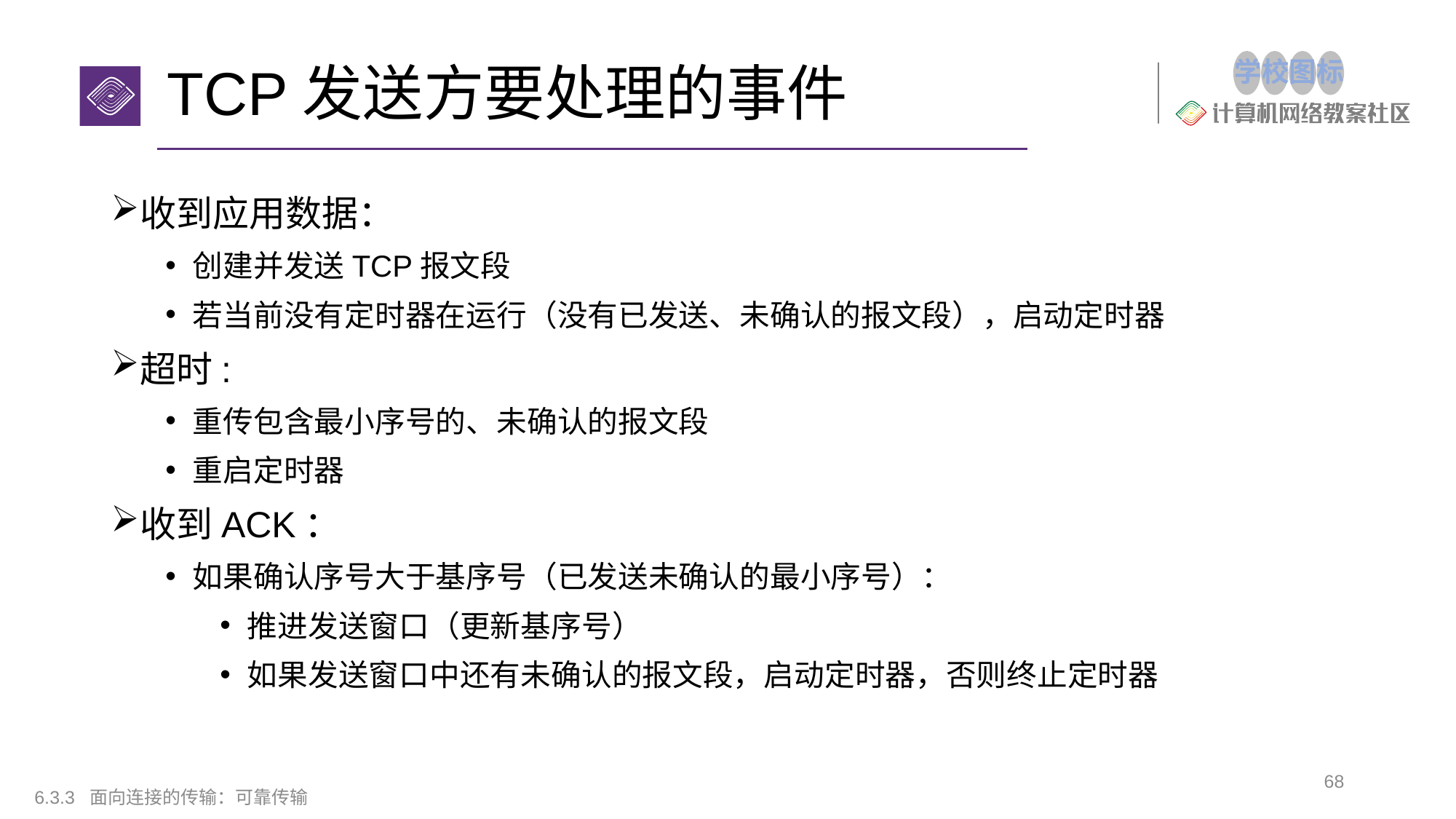

# TCP发送方要处理的事件
收到应用数据：
创建并发送TCP报文段
若当前没有定时器在运行（没有已发送、未确认的报文段），启动定时器
超时:
重传包含最小序号的、未确认的报文段
重启定时器
收到ACK：
如果确认序号大于基序号（已发送未确认的最小序号）：
推进发送窗口（更新基序号）
如果发送窗口中还有未确认的报文段，启动定时器，否则终止定时器

68
6.3.3  面向连接的传输：可靠传输